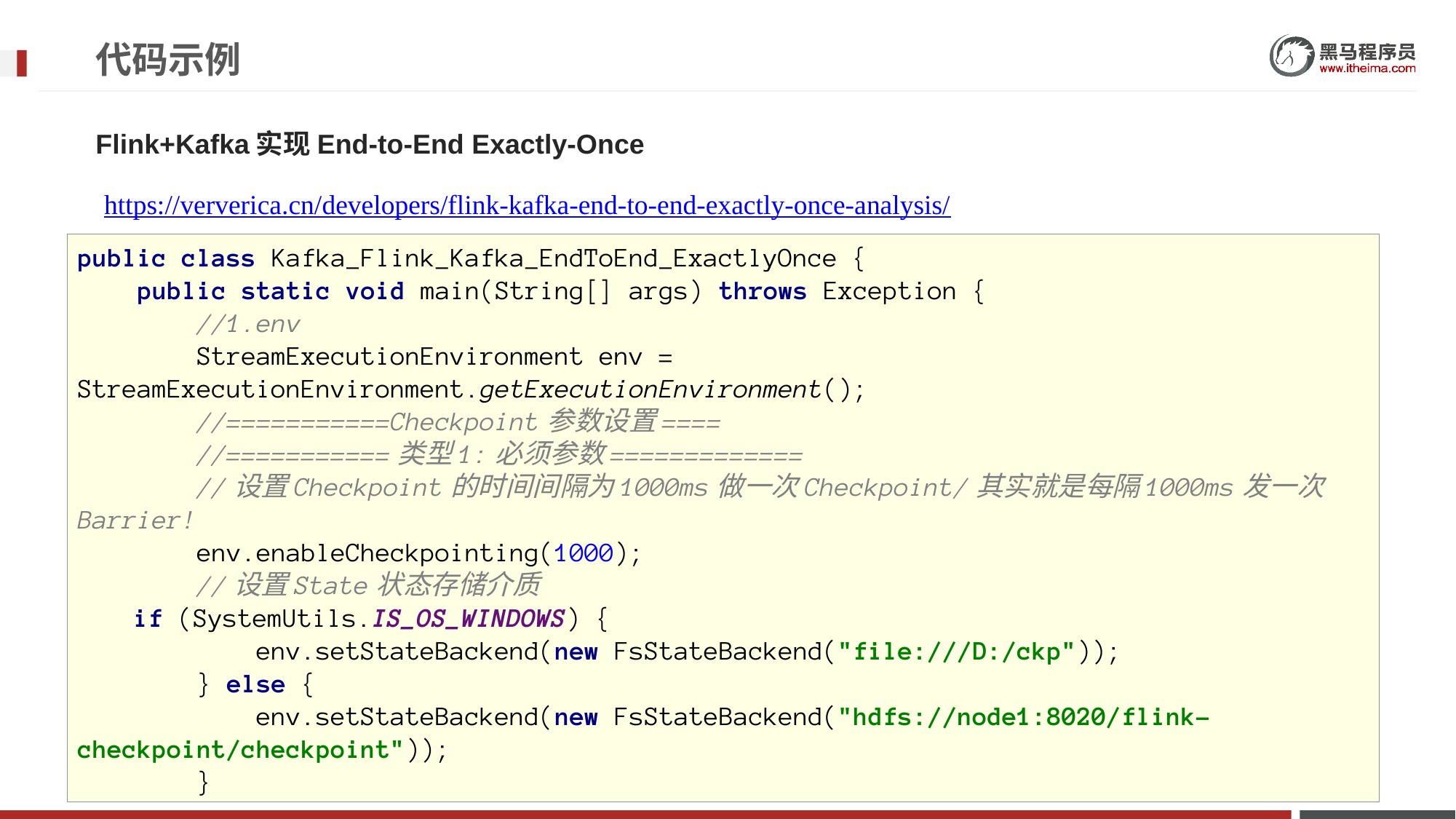

# 代码示例
Flink+Kafka实现End-to-End Exactly-Once
https://ververica.cn/developers/flink-kafka-end-to-end-exactly-once-analysis/
public class Kafka_Flink_Kafka_EndToEnd_ExactlyOnce {
    public static void main(String[] args) throws Exception {
        //1.env
        StreamExecutionEnvironment env = StreamExecutionEnvironment.getExecutionEnvironment();
        //===========Checkpoint参数设置====
        //===========类型1:必须参数=============
        //设置Checkpoint的时间间隔为1000ms做一次Checkpoint/其实就是每隔1000ms发一次Barrier!
        env.enableCheckpointing(1000);
        //设置State状态存储介质
        if (SystemUtils.IS_OS_WINDOWS) {
            env.setStateBackend(new FsStateBackend("file:///D:/ckp"));
        } else {
            env.setStateBackend(new FsStateBackend("hdfs://node1:8020/flink-checkpoint/checkpoint"));
        }